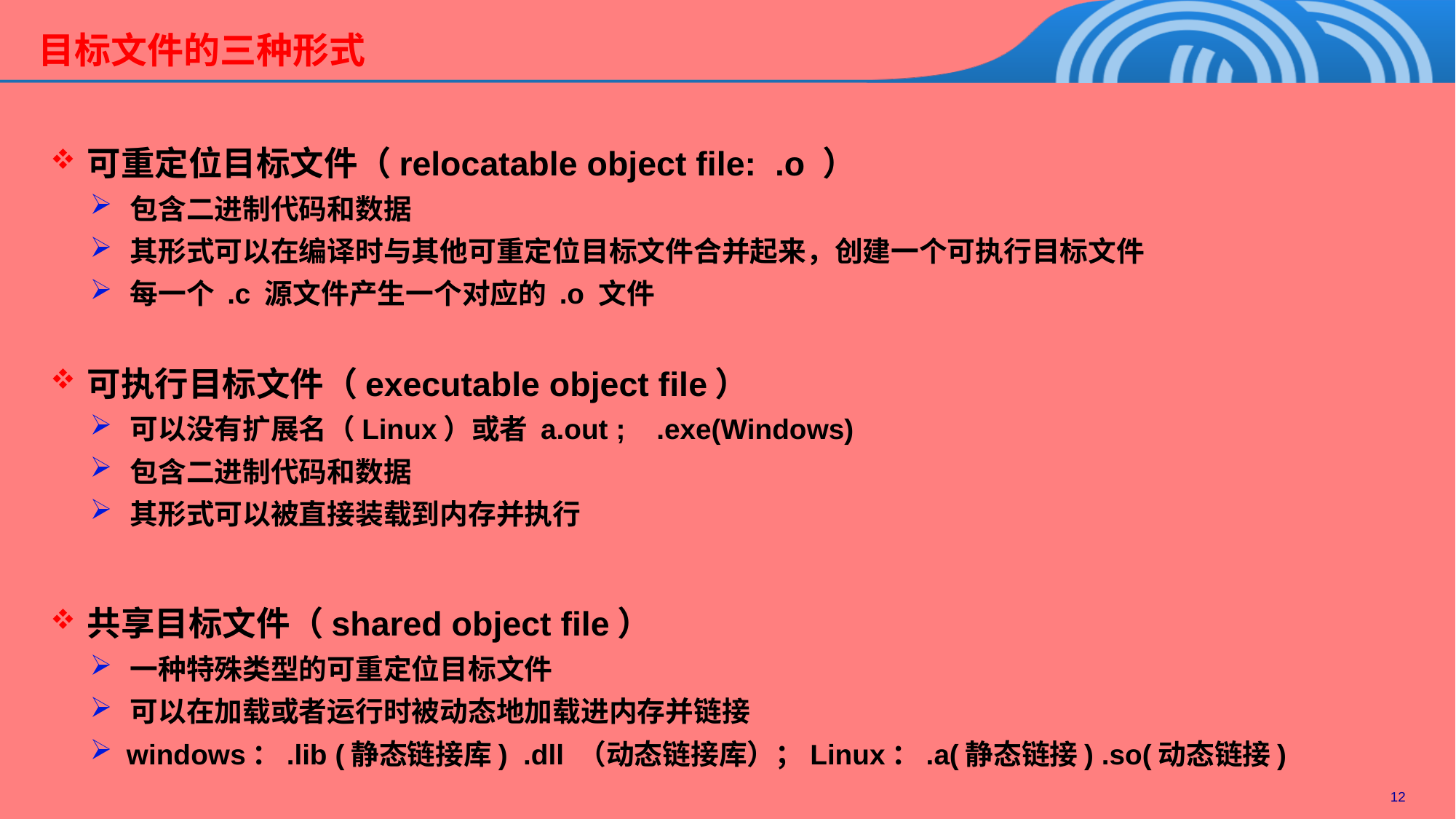

目标文件的三种形式
 可重定位目标文件（relocatable object file:  .o ）
  包含二进制代码和数据
  其形式可以在编译时与其他可重定位目标文件合并起来，创建一个可执行目标文件
  每一个 .c 源文件产生一个对应的 .o 文件

 可执行目标文件（executable object file）
  可以没有扩展名（Linux）或者 a.out ;    .exe(Windows)
  包含二进制代码和数据
  其形式可以被直接装载到内存并执行

 共享目标文件（shared object file）
  一种特殊类型的可重定位目标文件
  可以在加载或者运行时被动态地加载进内存并链接
  windows：.lib (静态链接库)  .dll （动态链接库）；Linux：.a(静态链接) .so(动态链接)